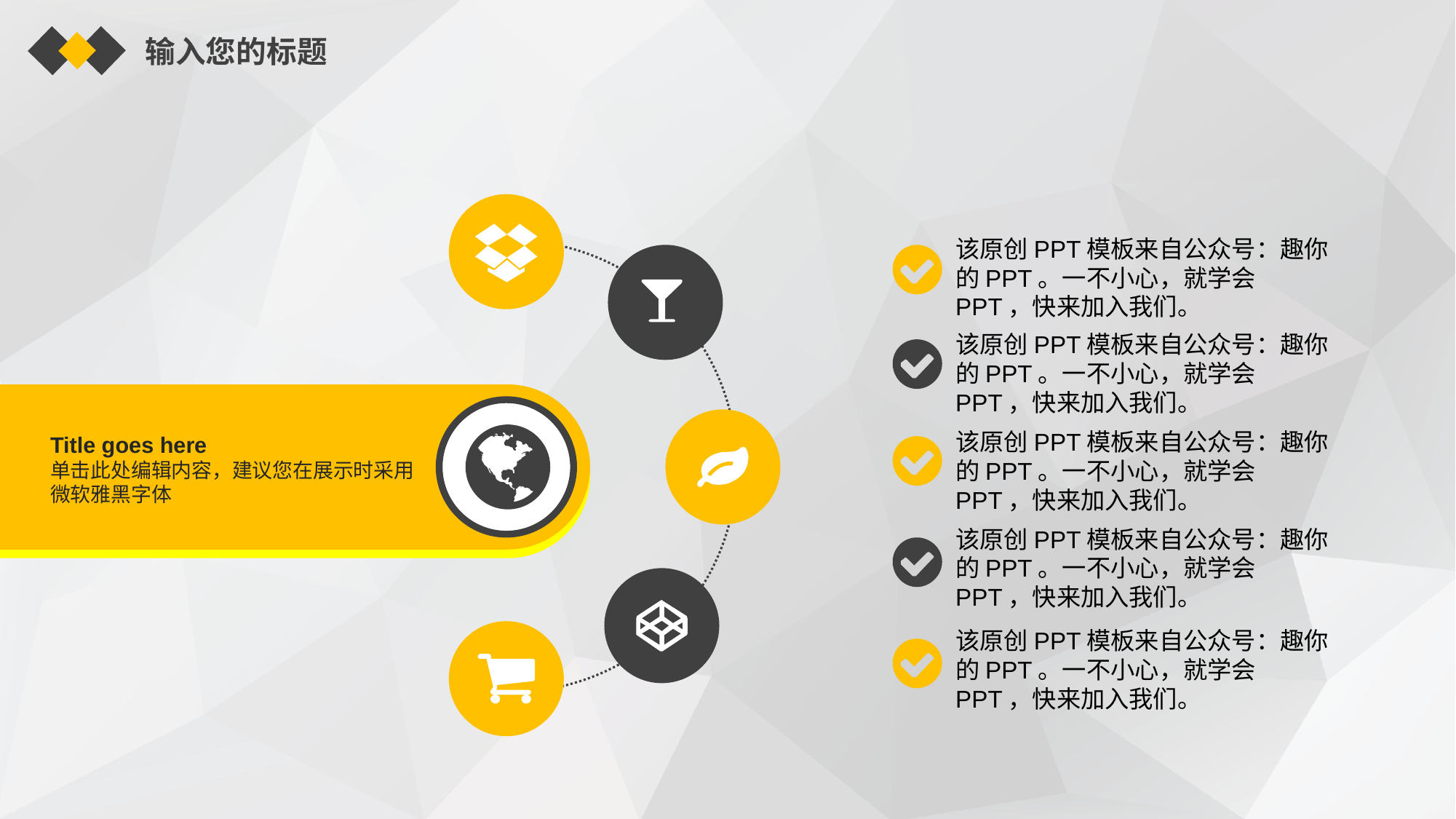

输入您的标题

该原创PPT模板来自公众号：趣你的PPT。一不小心，就学会PPT，快来加入我们。

该原创PPT模板来自公众号：趣你的PPT。一不小心，就学会PPT，快来加入我们。

该原创PPT模板来自公众号：趣你的PPT。一不小心，就学会PPT，快来加入我们。
Title goes here
单击此处编辑内容，建议您在展示时采用微软雅黑字体

该原创PPT模板来自公众号：趣你的PPT。一不小心，就学会PPT，快来加入我们。

该原创PPT模板来自公众号：趣你的PPT。一不小心，就学会PPT，快来加入我们。